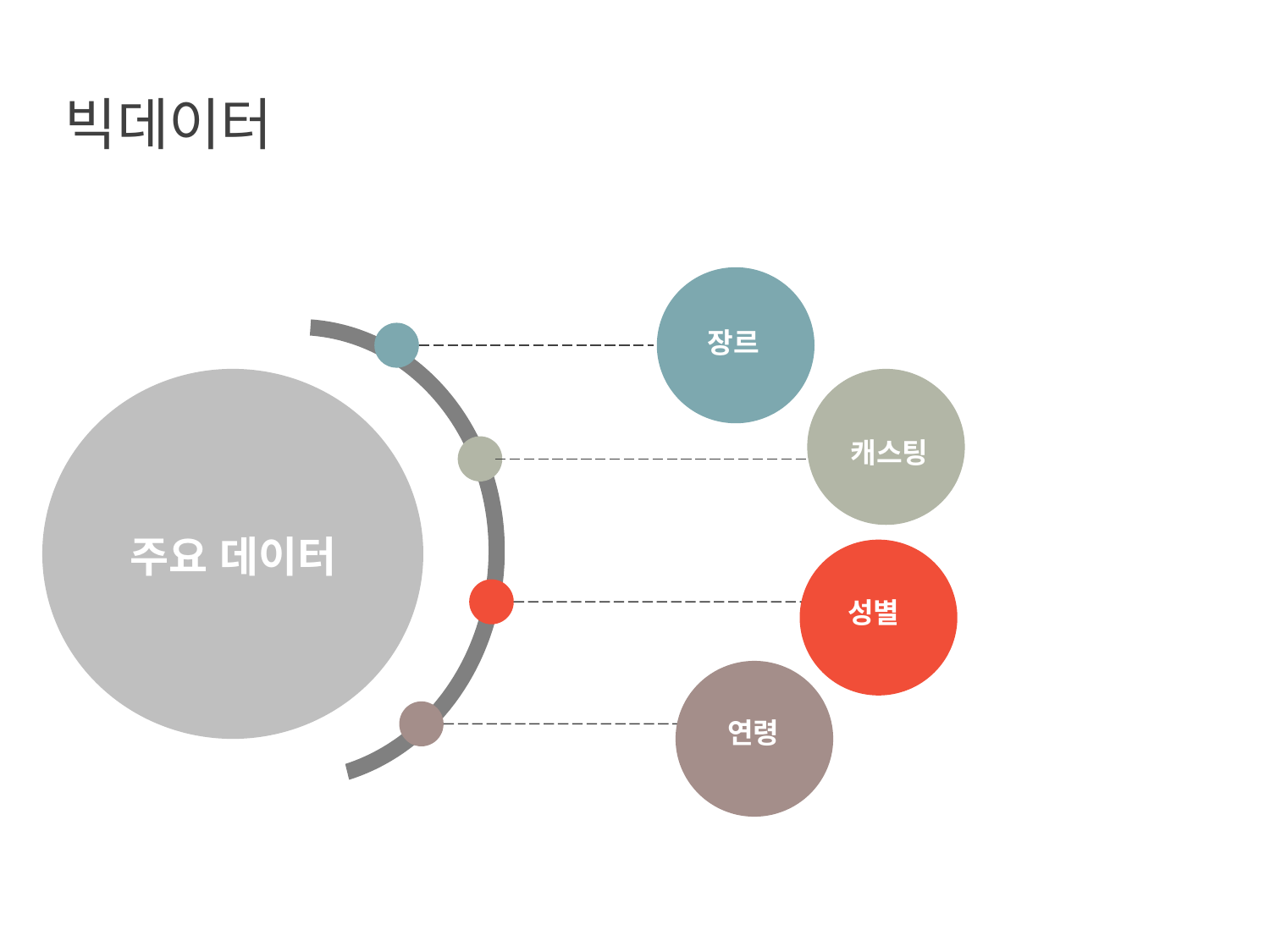

빅데이터

장르

캐스팅

주요 데이터

성별

연령